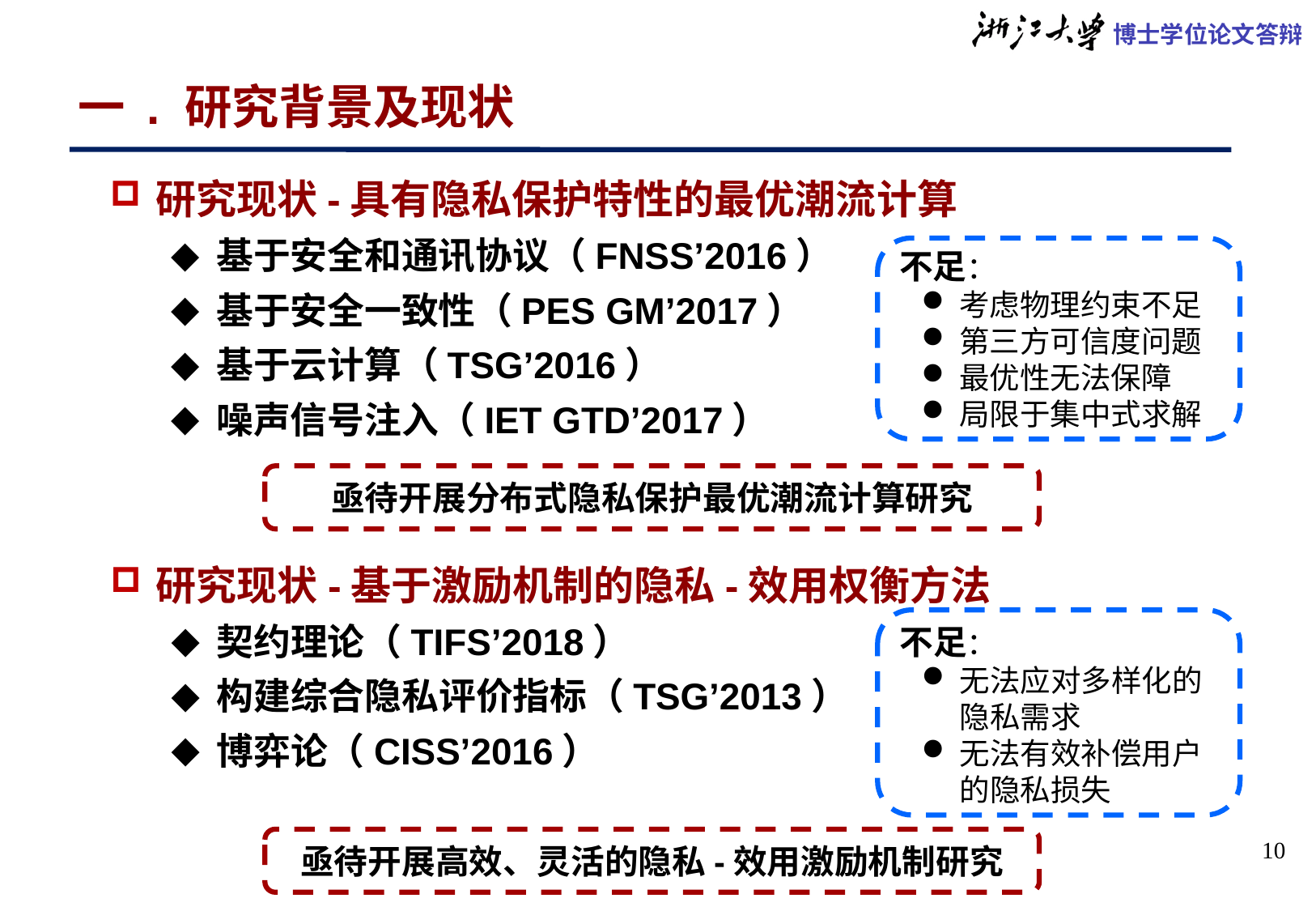

# 一 . 研究背景及现状
研究现状-具有隐私保护特性的最优潮流计算
基于安全和通讯协议（FNSS’2016）
基于安全一致性（PES GM’2017）
基于云计算（TSG’2016）
噪声信号注入（IET GTD’2017）
不足：
考虑物理约束不足
第三方可信度问题
最优性无法保障
局限于集中式求解
亟待开展分布式隐私保护最优潮流计算研究
研究现状-基于激励机制的隐私-效用权衡方法
契约理论（TIFS’2018）
构建综合隐私评价指标（TSG’2013）
博弈论（CISS’2016）

不足：
无法应对多样化的隐私需求
无法有效补偿用户的隐私损失

亟待开展高效、灵活的隐私-效用激励机制研究
10